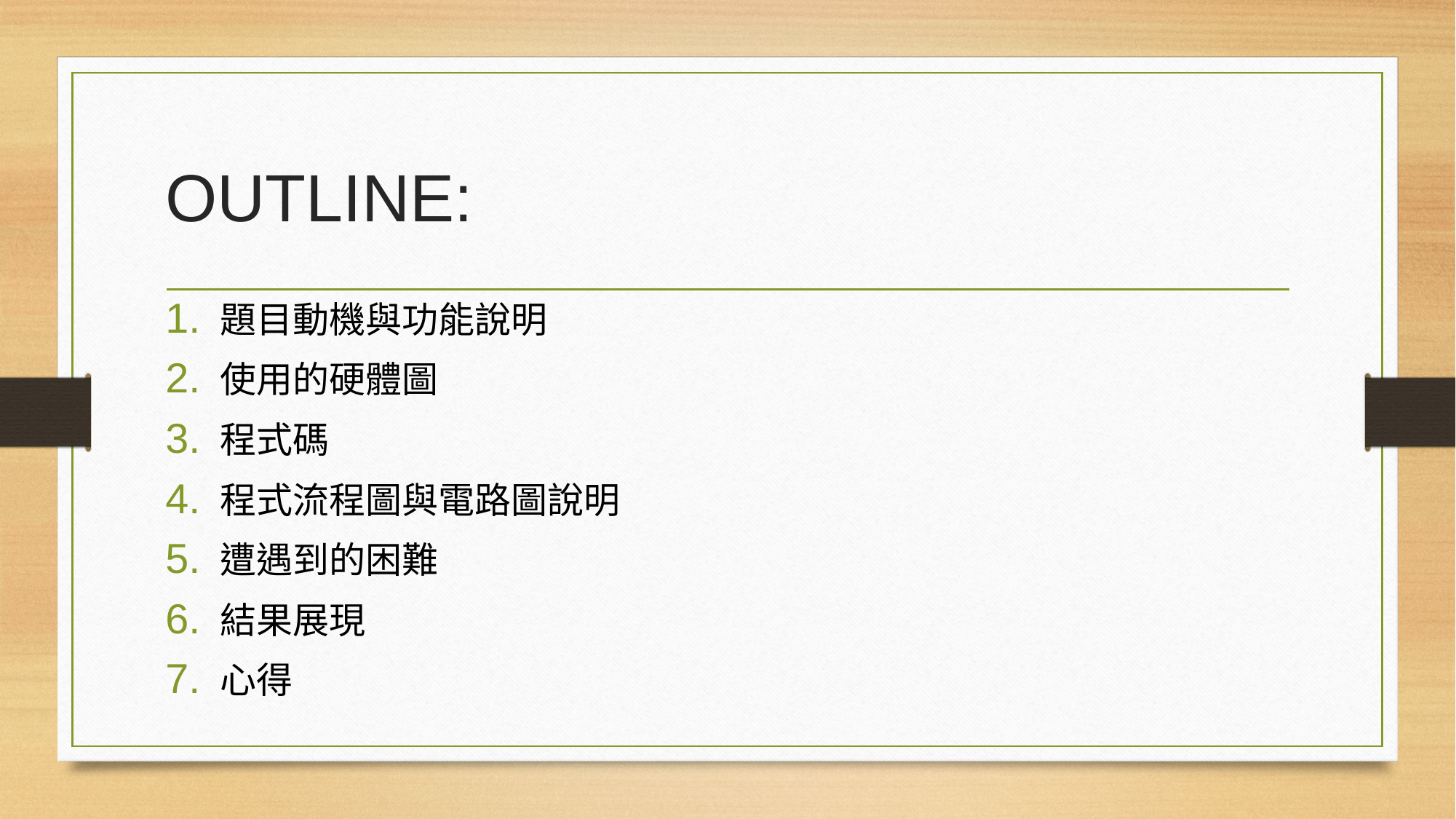

# OUTLINE:
題目動機與功能說明
使用的硬體圖
程式碼
程式流程圖與電路圖說明
遭遇到的困難
結果展現
心得